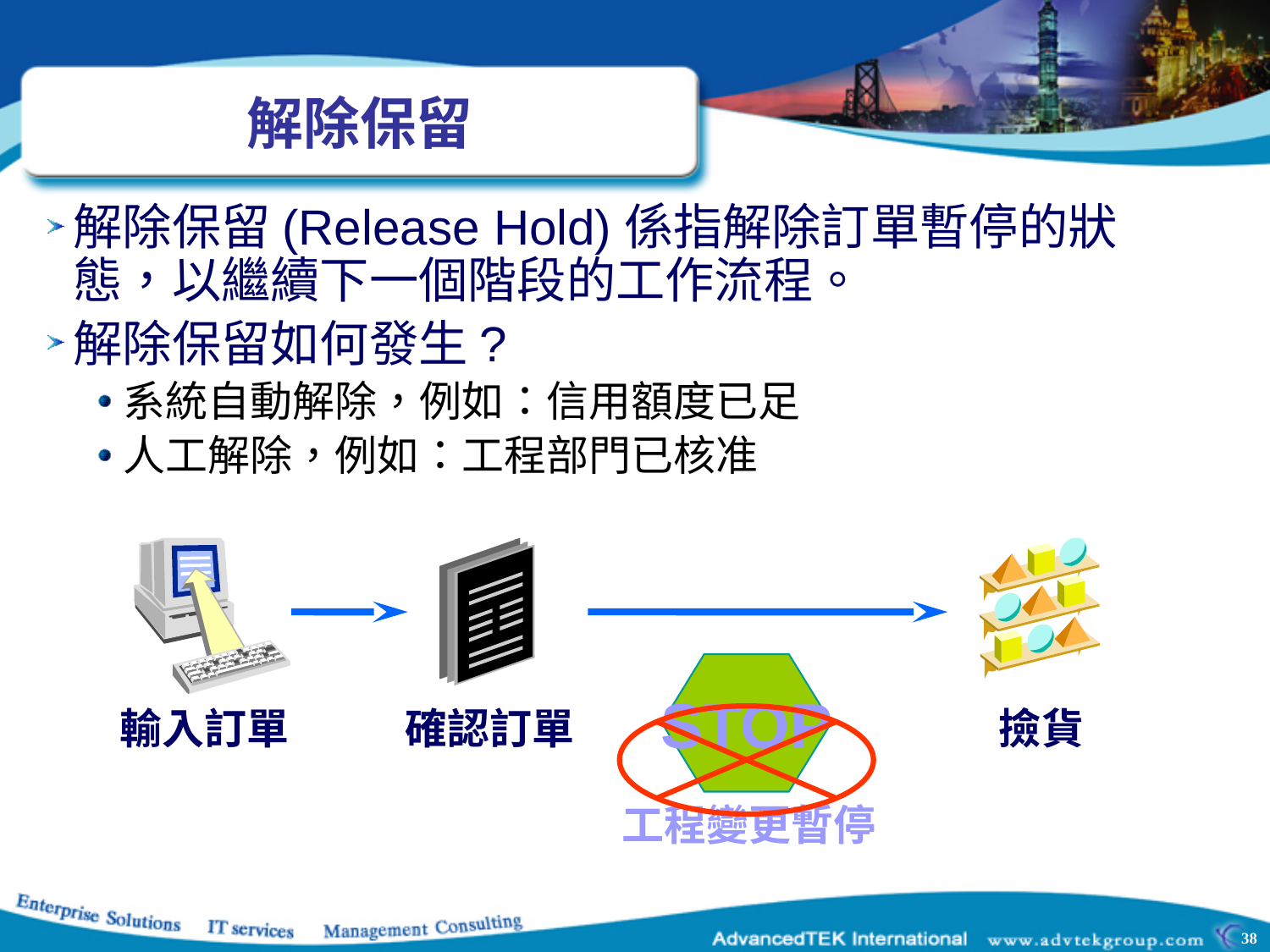

# 解除保留
解除保留(Release Hold)係指解除訂單暫停的狀態，以繼續下一個階段的工作流程。
解除保留如何發生?
系統自動解除，例如：信用額度已足
人工解除，例如：工程部門已核准

輸入訂單

確認訂單

STOP
工程變更暫停
撿貨

38